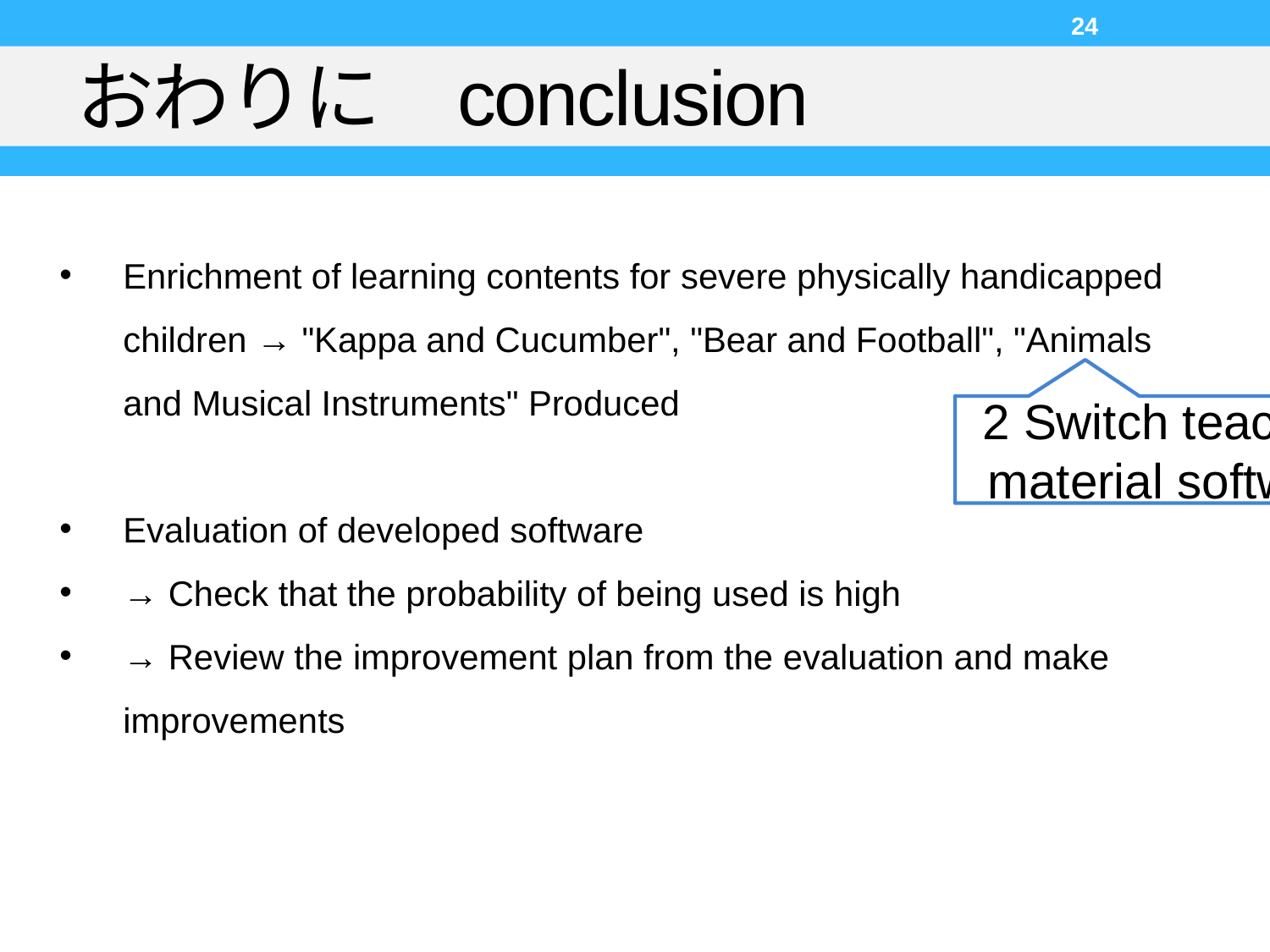

24
# おわりに	conclusion
Enrichment of learning contents for severe physically handicapped children → "Kappa and Cucumber", "Bear and Football", "Animals and Musical Instruments" Produced

Evaluation of developed software
→ Check that the probability of being used is high
→ Review the improvement plan from the evaluation and make improvements
2 Switch teaching material software